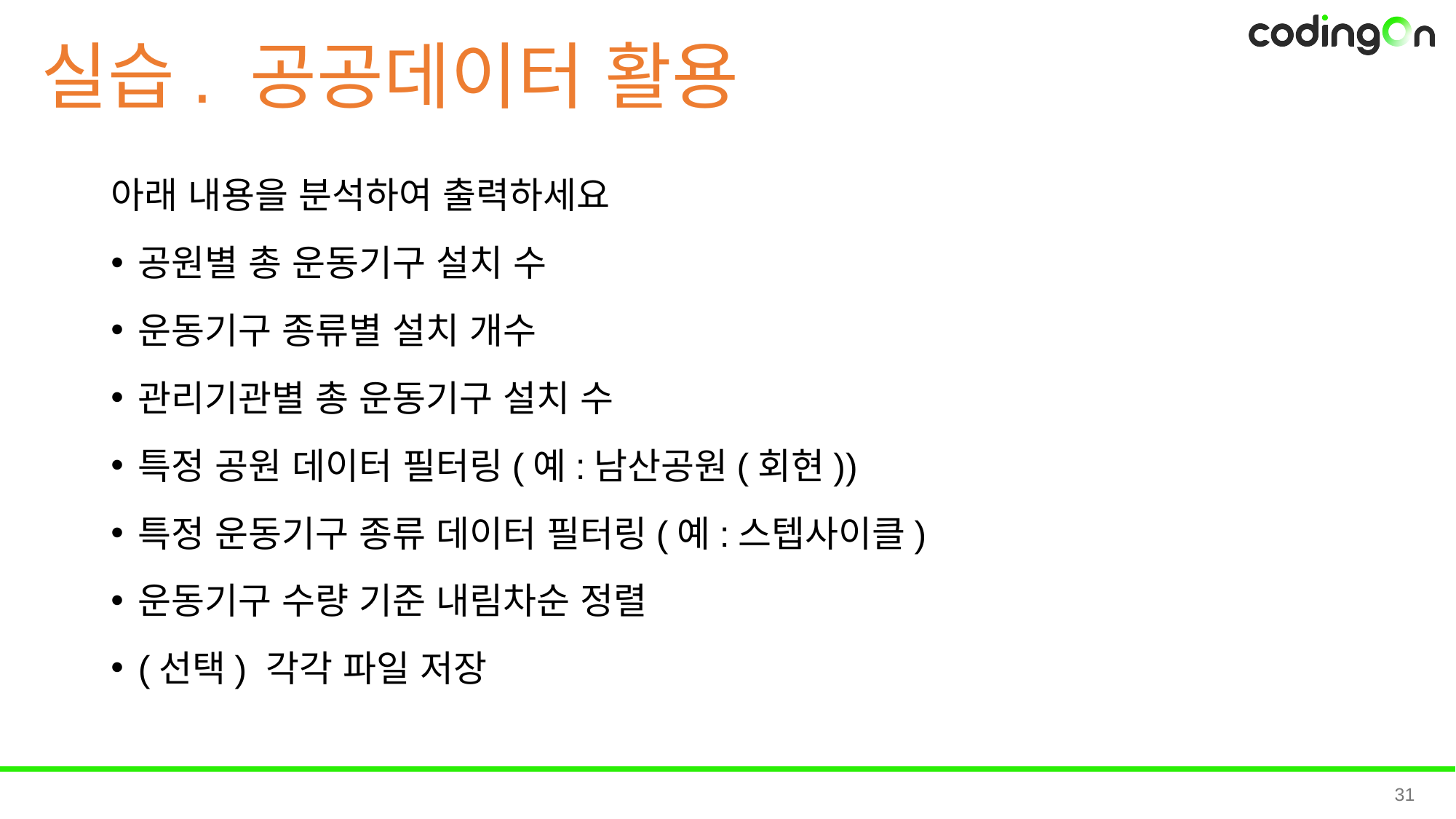

# 실습. 공공데이터 활용
아래 내용을 분석하여 출력하세요
공원별 총 운동기구 설치 수
운동기구 종류별 설치 개수
관리기관별 총 운동기구 설치 수
특정 공원 데이터 필터링(예:남산공원(회현))
특정 운동기구 종류 데이터 필터링(예:스텝사이클)
운동기구 수량 기준 내림차순 정렬
(선택) 각각 파일 저장

31